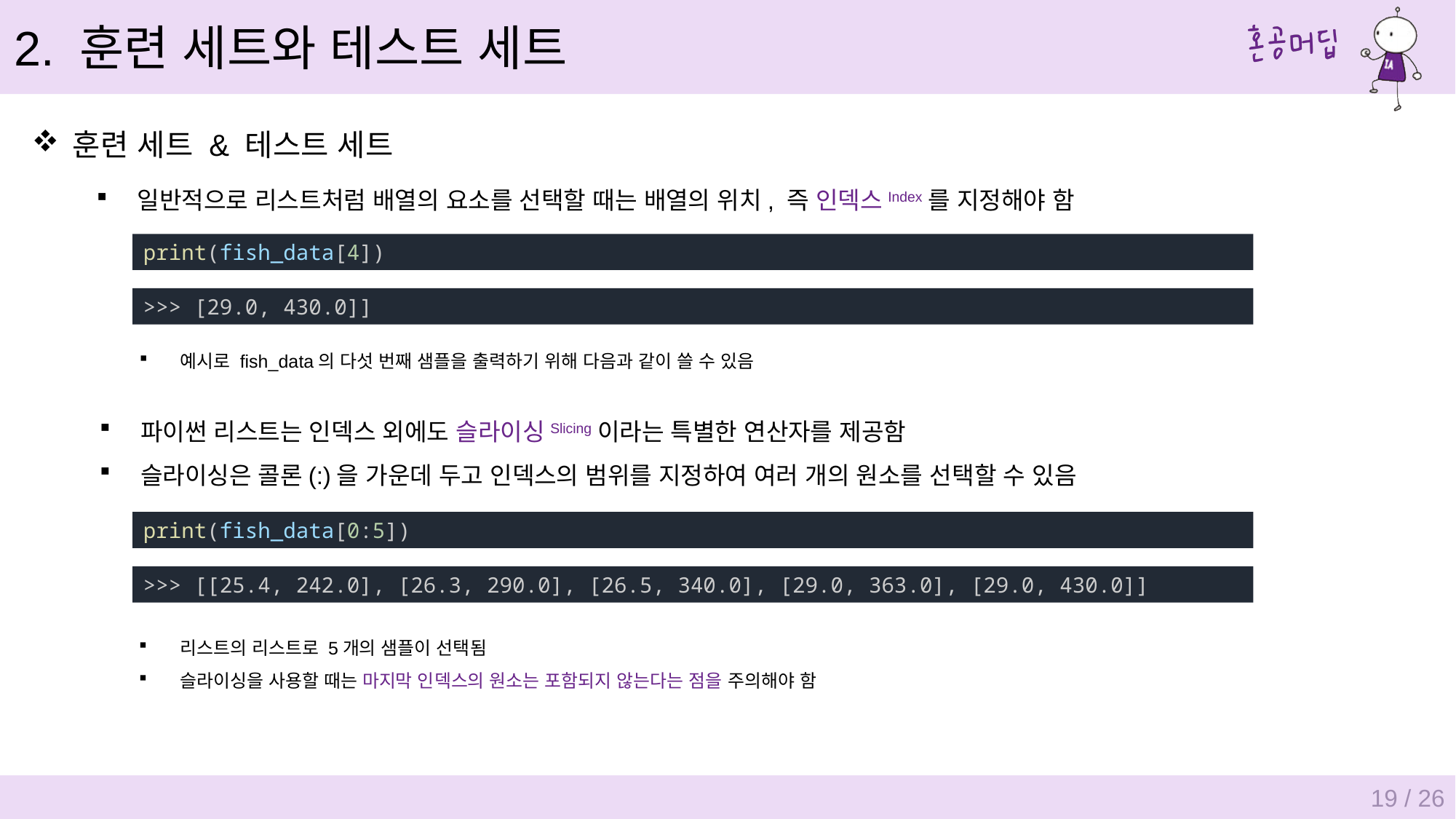

2. 훈련 세트와 테스트 세트
훈련 세트 & 테스트 세트
일반적으로 리스트처럼 배열의 요소를 선택할 때는 배열의 위치, 즉 인덱스Index를 지정해야 함
print(fish_data[4])
>>> [29.0, 430.0]]
예시로 fish_data의 다섯 번째 샘플을 출력하기 위해 다음과 같이 쓸 수 있음
파이썬 리스트는 인덱스 외에도 슬라이싱Slicing이라는 특별한 연산자를 제공함
슬라이싱은 콜론(:)을 가운데 두고 인덱스의 범위를 지정하여 여러 개의 원소를 선택할 수 있음
print(fish_data[0:5])
>>> [[25.4, 242.0], [26.3, 290.0], [26.5, 340.0], [29.0, 363.0], [29.0, 430.0]]
리스트의 리스트로 5개의 샘플이 선택됨
슬라이싱을 사용할 때는 마지막 인덱스의 원소는 포함되지 않는다는 점을 주의해야 함
19 / 26